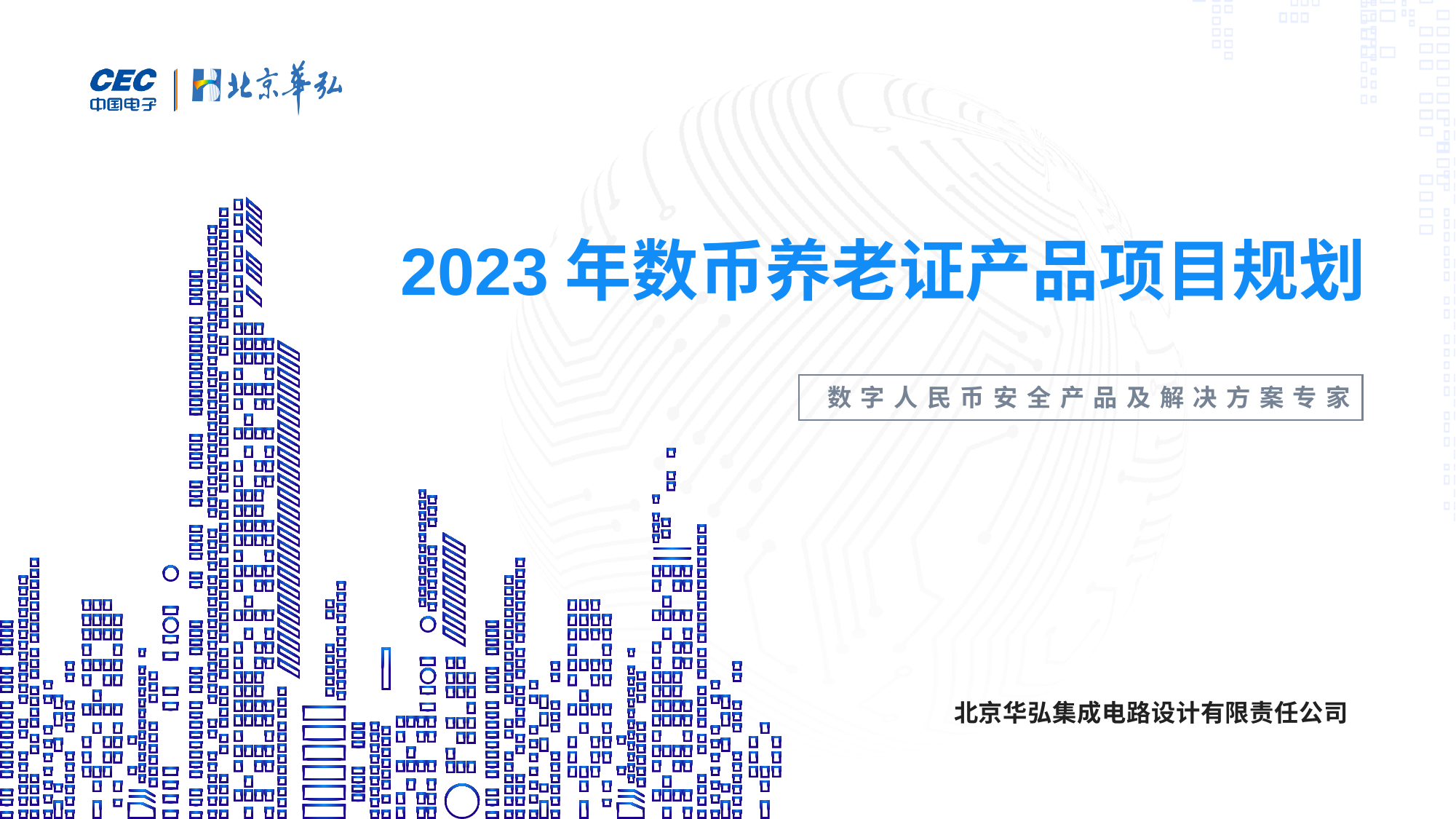

2023年数币养老证产品项目规划
数字人民币安全产品及解决方案专家
北京华弘集成电路设计有限责任公司